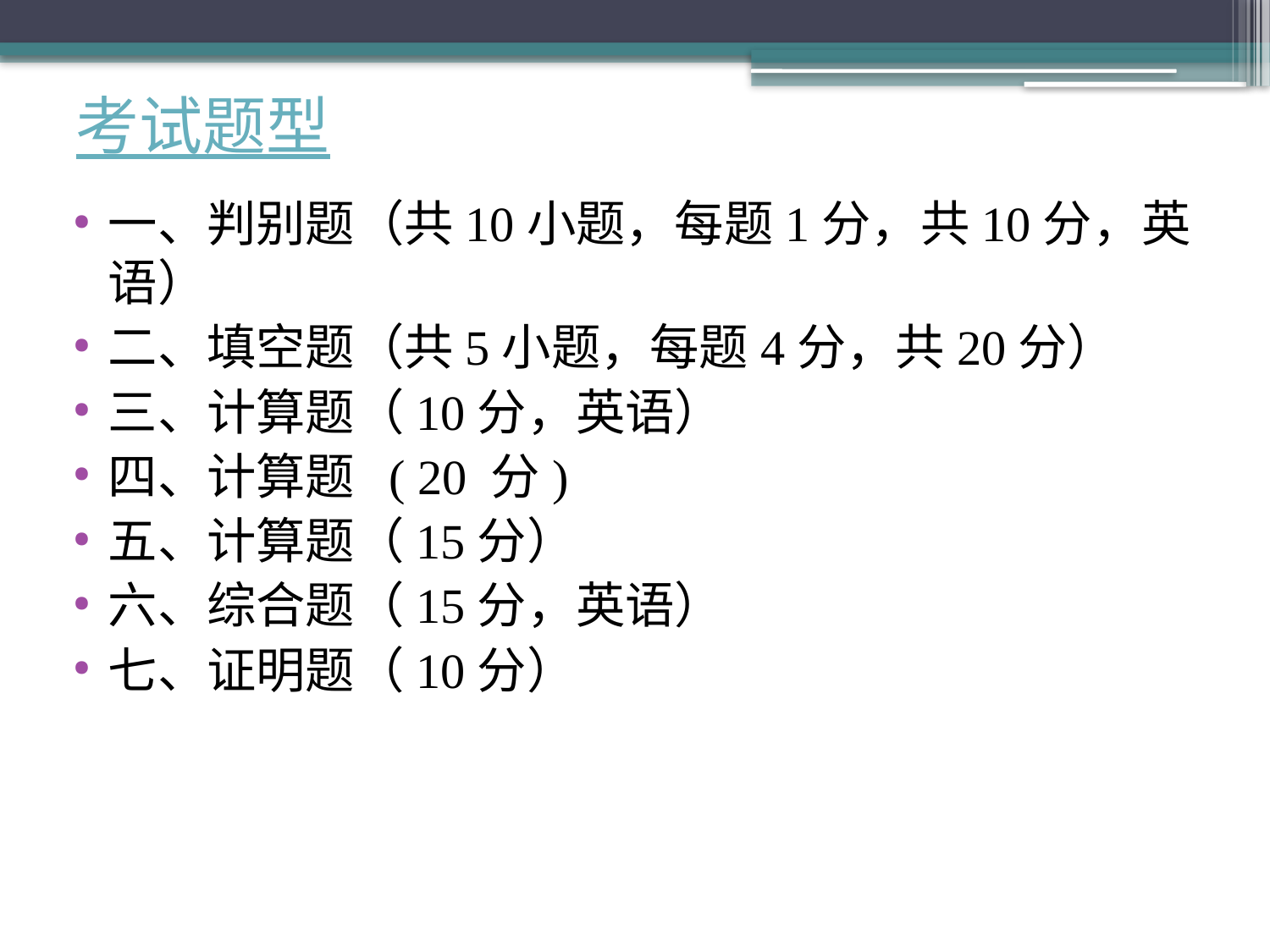

# 考试题型
一、判别题（共10小题，每题1分，共10分，英语）
二、填空题（共5小题，每题4分，共20分）
三、计算题（10分，英语）
四、计算题  ( 20 分)
五、计算题（15分）
六、综合题（15分，英语）
七、证明题（10分）